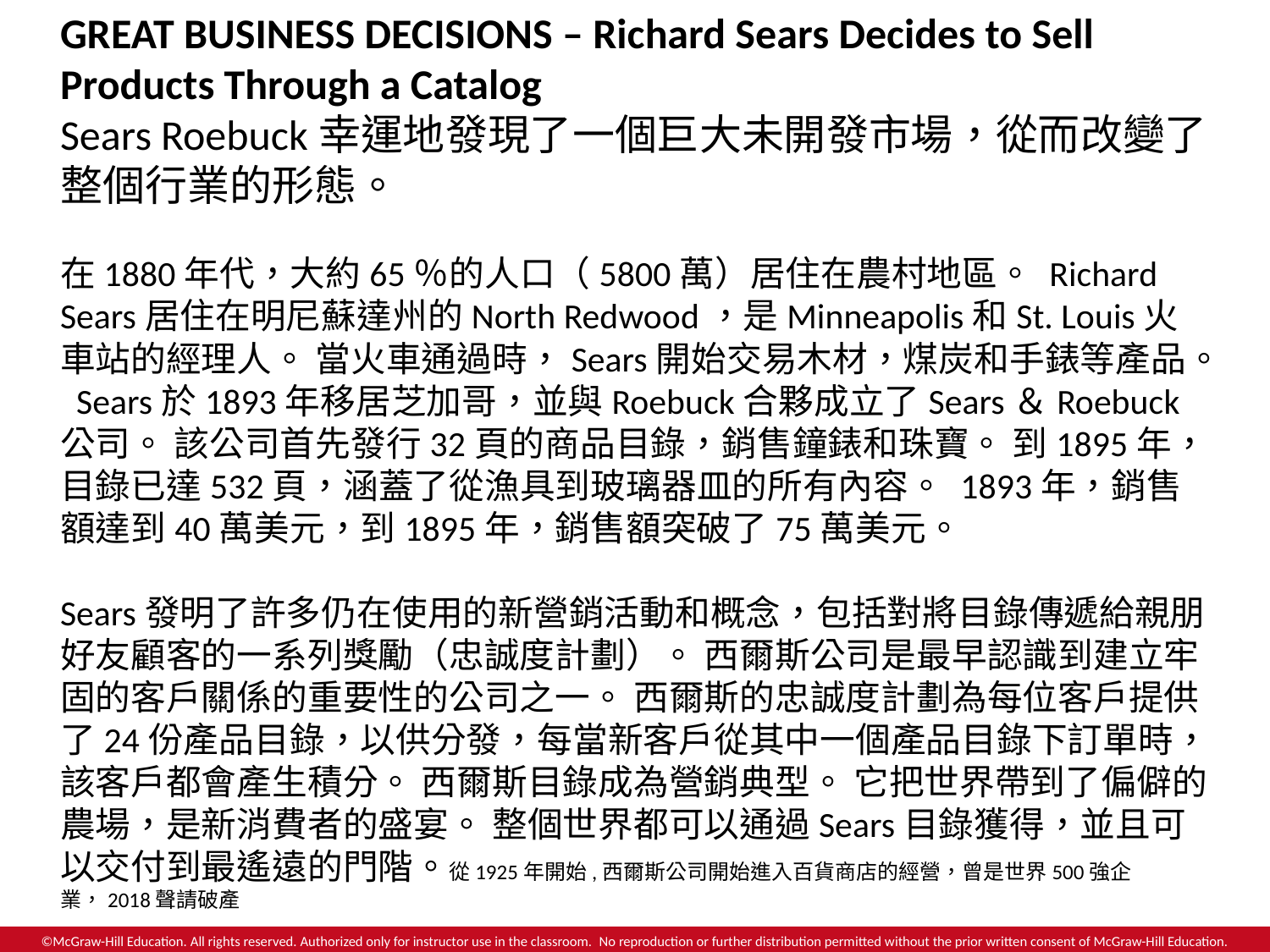

GREAT BUSINESS DECISIONS – Richard Sears Decides to Sell Products Through a Catalog
Sears Roebuck幸運地發現了一個巨大未開發市場，從而改變了整個行業的形態。

在1880年代，大約65％的人口（5800萬）居住在農村地區。 Richard Sears居住在明尼蘇達州的North Redwood，是Minneapolis和St. Louis火車站的經理人。 當火車通過時，Sears開始交易木材，煤炭和手錶等產品。 Sears於1893年移居芝加哥，並與Roebuck合夥成立了Sears＆Roebuck公司。 該公司首先發行32頁的商品目錄，銷售鐘錶和珠寶。 到1895年，目錄已達532頁，涵蓋了從漁具到玻璃器皿的所有內容。 1893年，銷售額達到40萬美元，到1895年，銷售額突破了75萬美元。

Sears發明了許多仍在使用的新營銷活動和概念，包括對將目錄傳遞給親朋好友顧客的一系列獎勵（忠誠度計劃）。 西爾斯公司是最早認識到建立牢固的客戶關係的重要性的公司之一。 西爾斯的忠誠度計劃為每位客戶提供了24份產品目錄，以供分發，每當新客戶從其中一個產品目錄下訂單時，該客戶都會產生積分。 西爾斯目錄成為營銷典型。 它把世界帶到了偏僻的農場，是新消費者的盛宴。 整個世界都可以通過Sears目錄獲得，並且可以交付到最遙遠的門階。從1925年開始,西爾斯公司開始進入百貨商店的經營，曾是世界500強企業，2018聲請破產